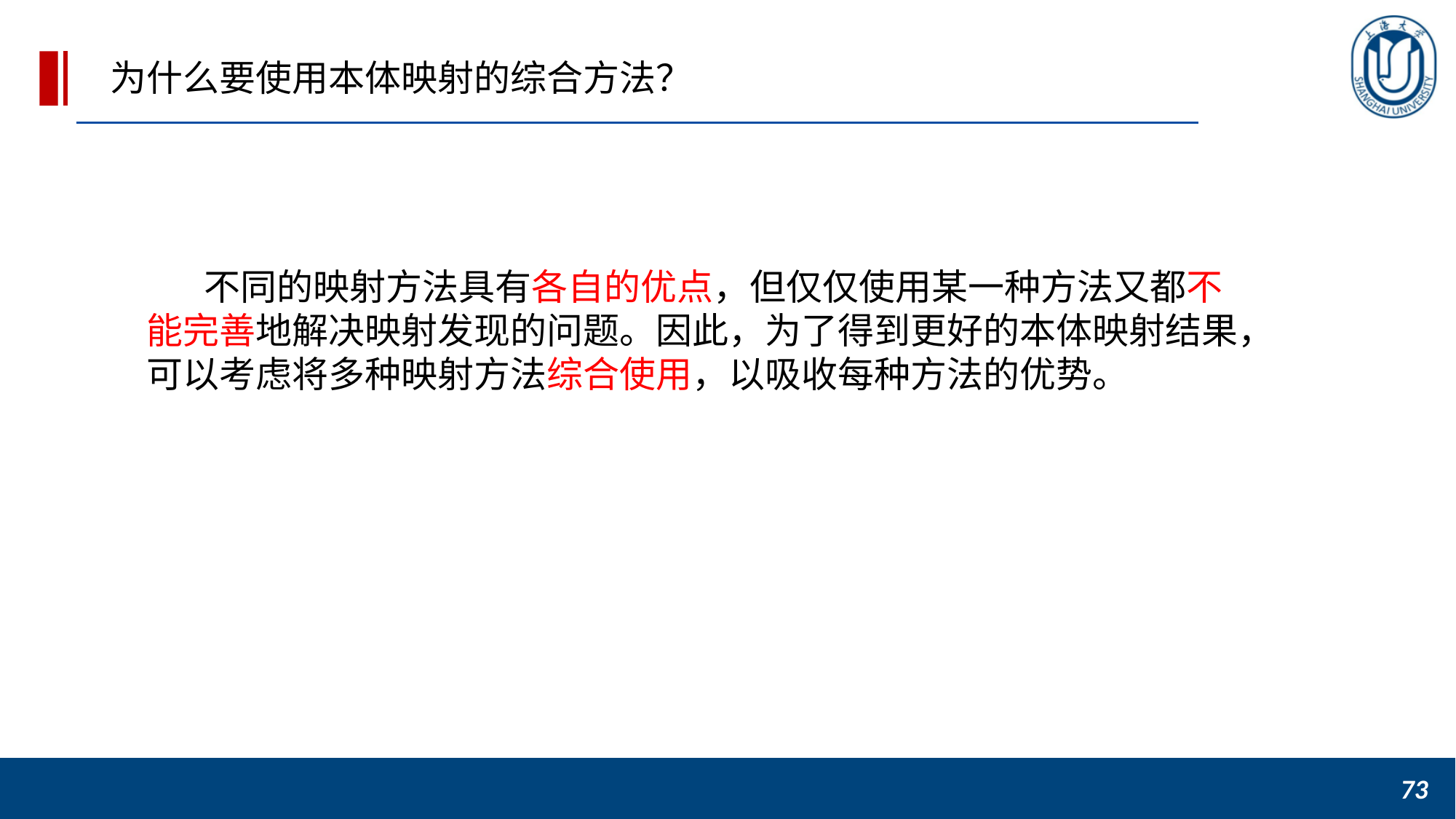

为什么要使用本体映射的综合方法？
      不同的映射方法具有各自的优点，但仅仅使用某一种方法又都不能完善地解决映射发现的问题。因此，为了得到更好的本体映射结果，可以考虑将多种映射方法综合使用，以吸收每种方法的优势。
73